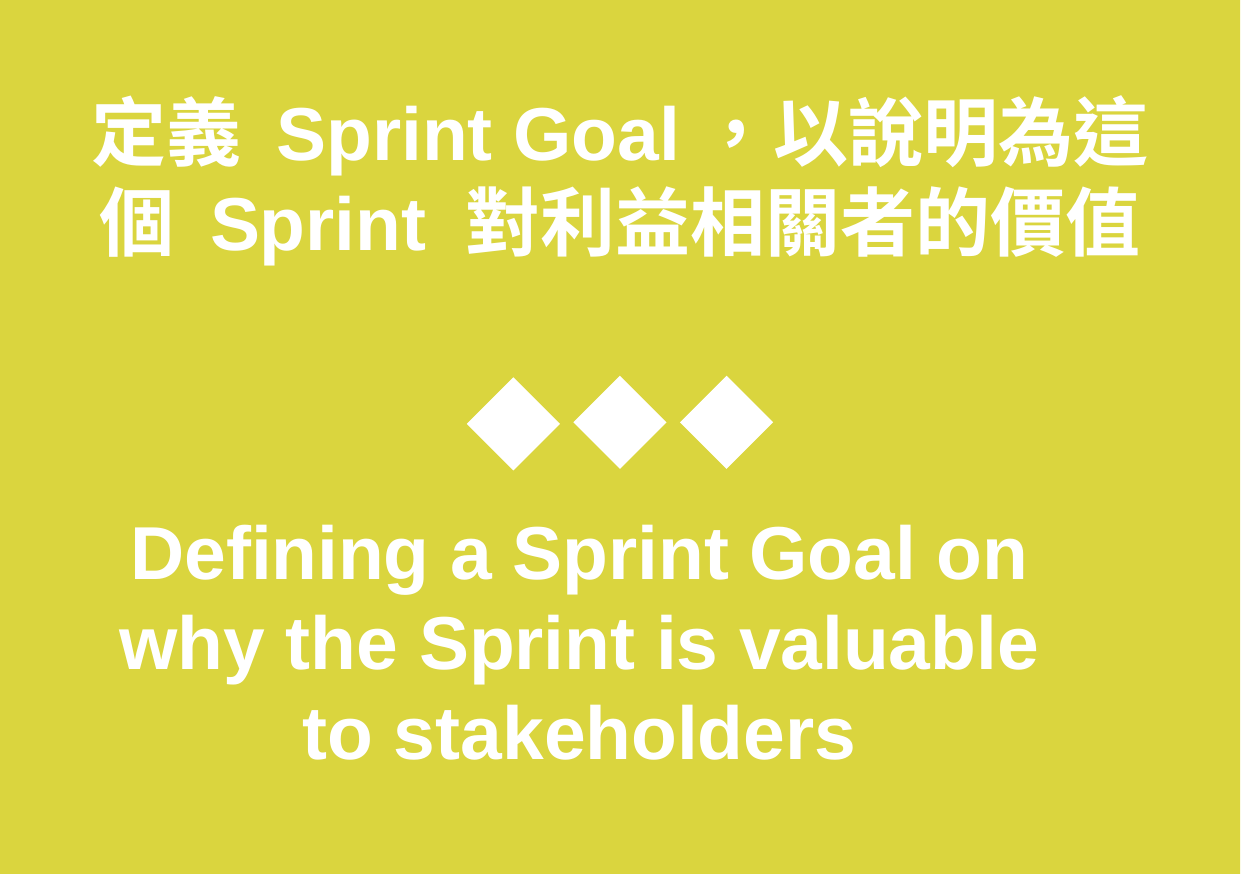

定義 Sprint Goal，以說明為這個 Sprint 對利益相關者的價值

Defining a Sprint Goal on why the Sprint is valuable to stakeholders